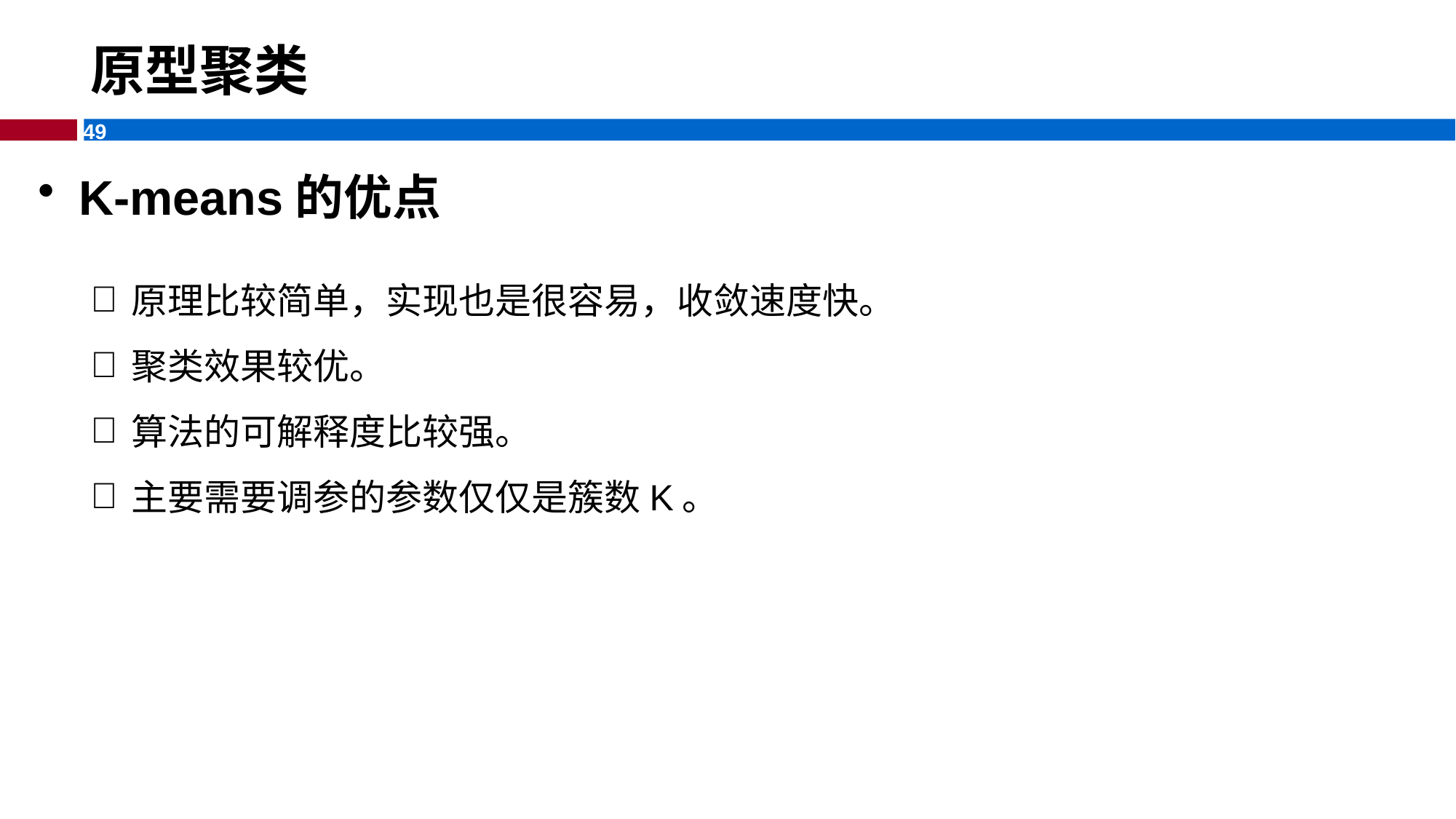

# 原型聚类
K-means的优点
原理比较简单，实现也是很容易，收敛速度快。
聚类效果较优。
算法的可解释度比较强。
主要需要调参的参数仅仅是簇数K。